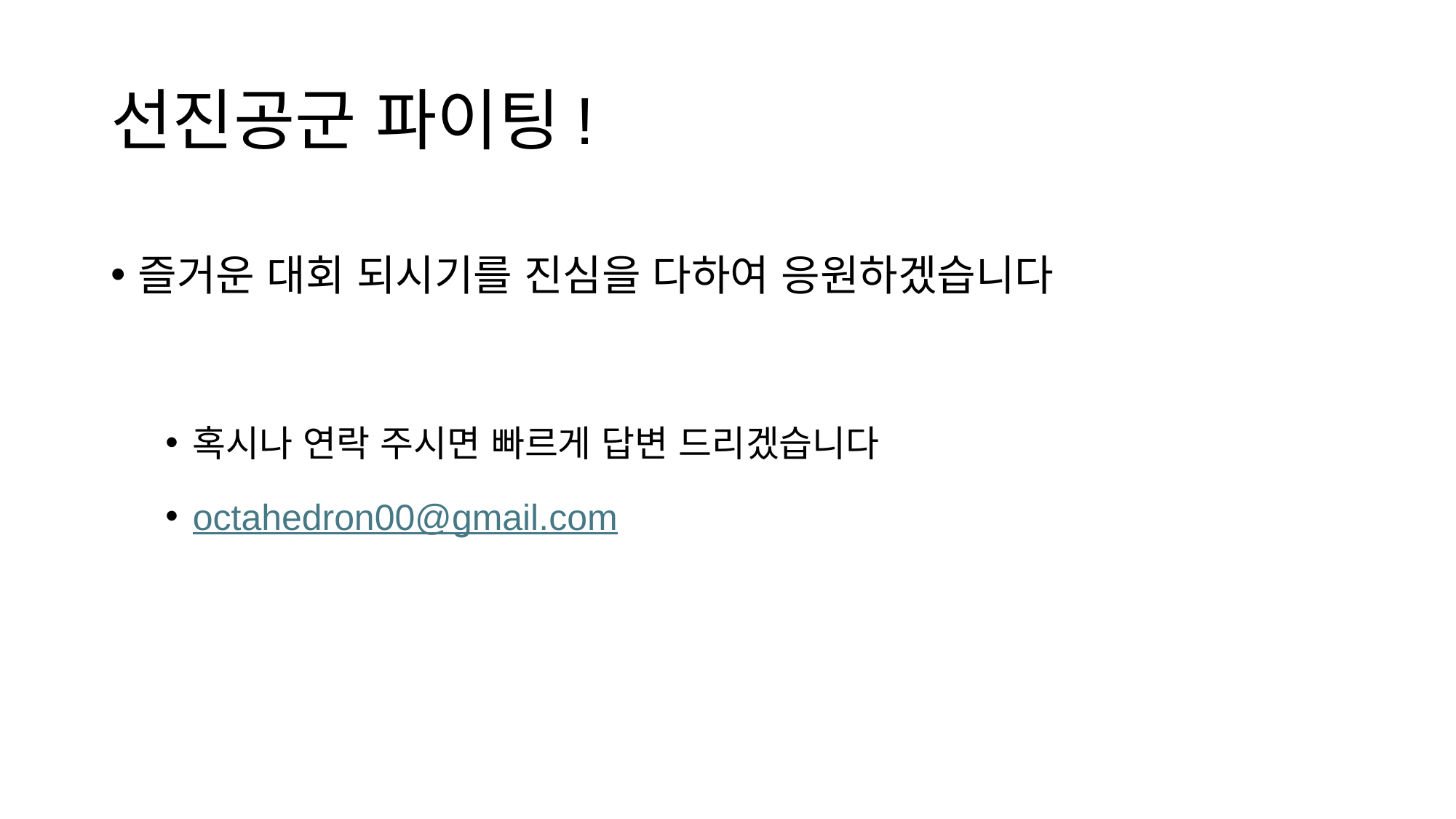

# 선진공군 파이팅!
즐거운 대회 되시기를 진심을 다하여 응원하겠습니다

혹시나 연락 주시면 빠르게 답변 드리겠습니다
octahedron00@gmail.com